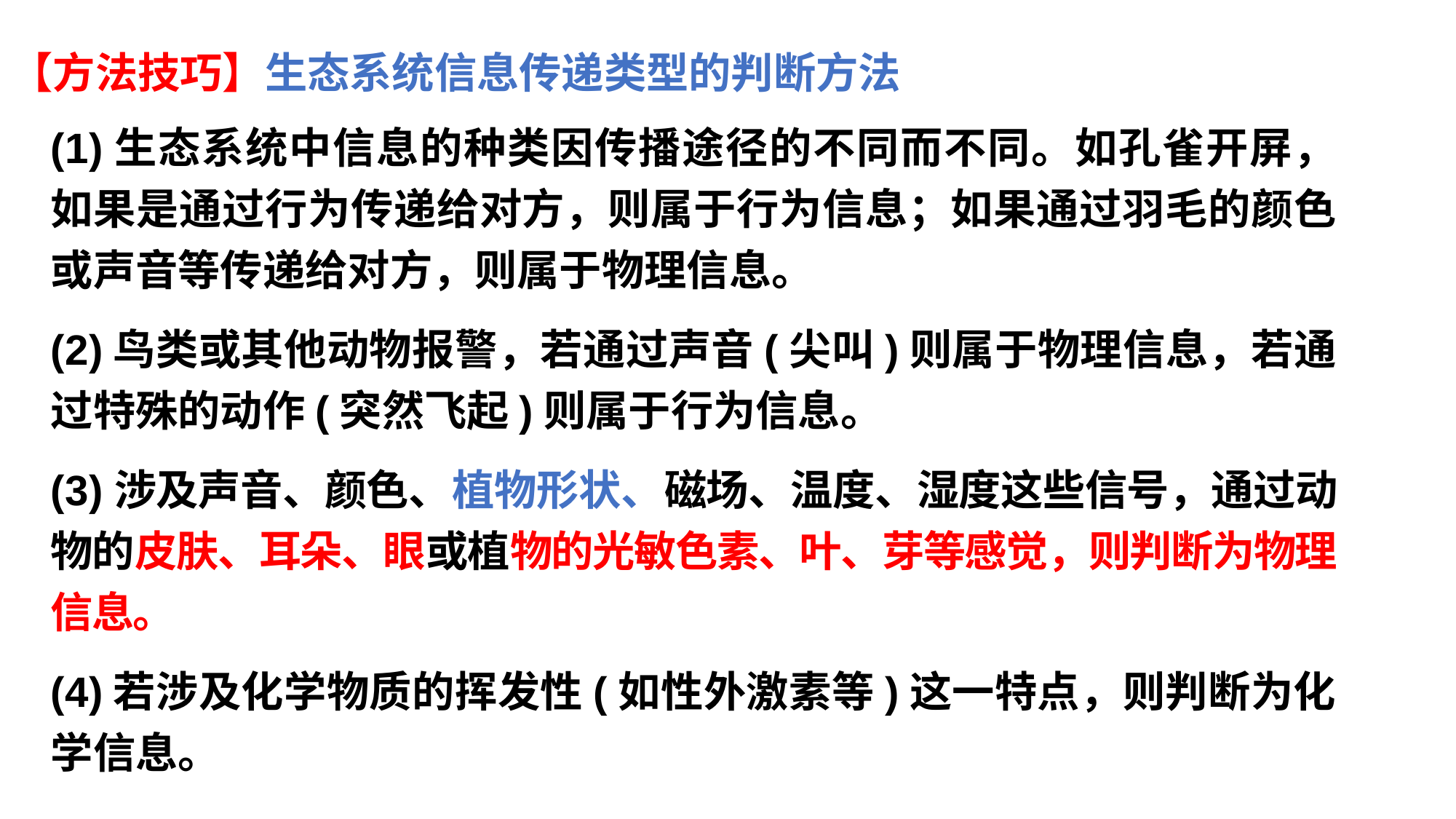

【方法技巧】生态系统信息传递类型的判断方法
(1)生态系统中信息的种类因传播途径的不同而不同。如孔雀开屏，如果是通过行为传递给对方，则属于行为信息；如果通过羽毛的颜色或声音等传递给对方，则属于物理信息。
(2)鸟类或其他动物报警，若通过声音(尖叫)则属于物理信息，若通过特殊的动作(突然飞起)则属于行为信息。
(3)涉及声音、颜色、植物形状、磁场、温度、湿度这些信号，通过动物的皮肤、耳朵、眼或植物的光敏色素、叶、芽等感觉，则判断为物理信息。
(4)若涉及化学物质的挥发性(如性外激素等)这一特点，则判断为化学信息。